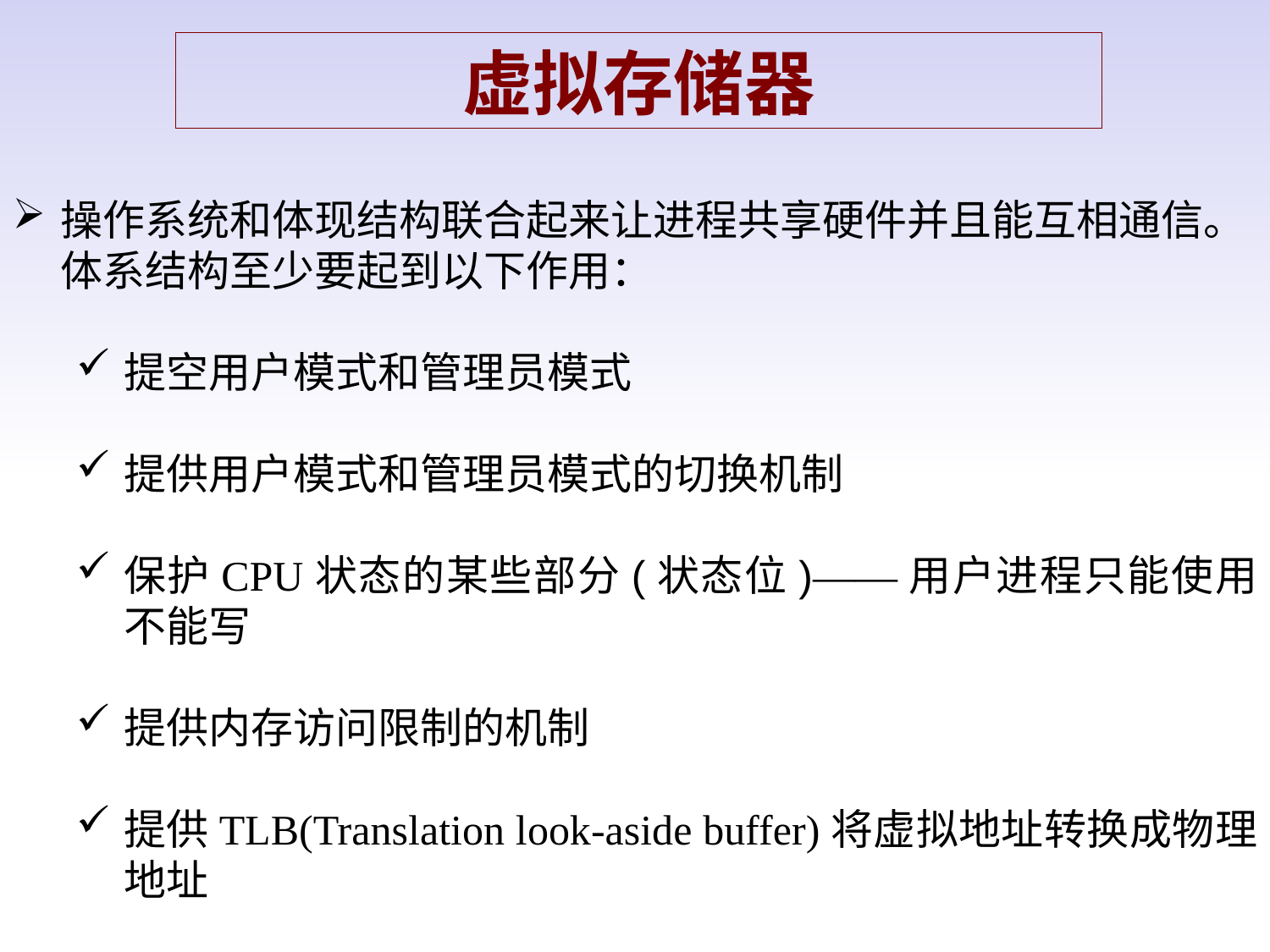

虚拟存储器
操作系统和体现结构联合起来让进程共享硬件并且能互相通信。体系结构至少要起到以下作用：

提空用户模式和管理员模式

提供用户模式和管理员模式的切换机制

保护CPU状态的某些部分(状态位)——用户进程只能使用不能写

提供内存访问限制的机制

提供TLB(Translation look-aside buffer)将虚拟地址转换成物理地址